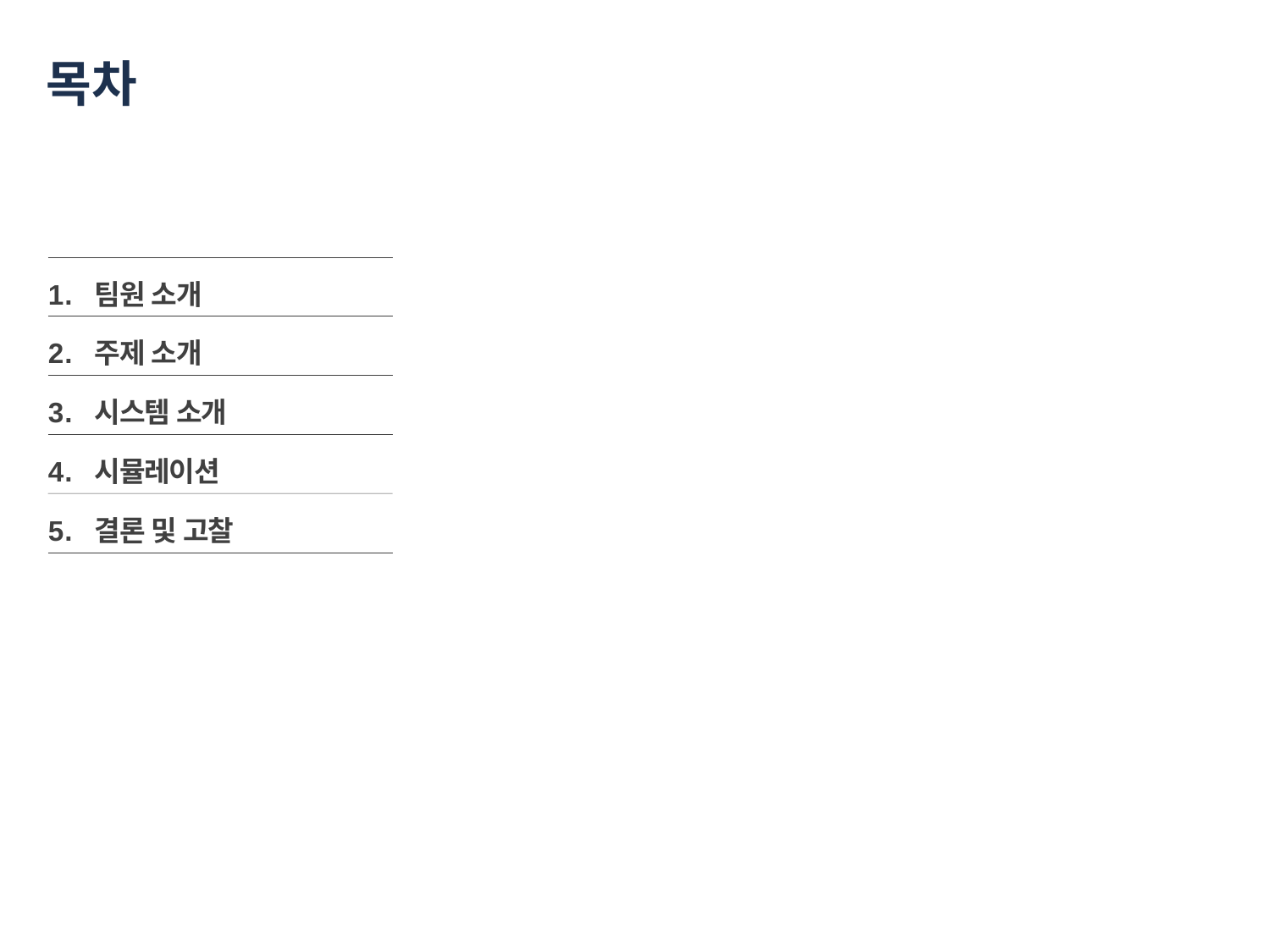

# 목차
팀원 소개
주제 소개
시스템 소개
시뮬레이션
결론 및 고찰